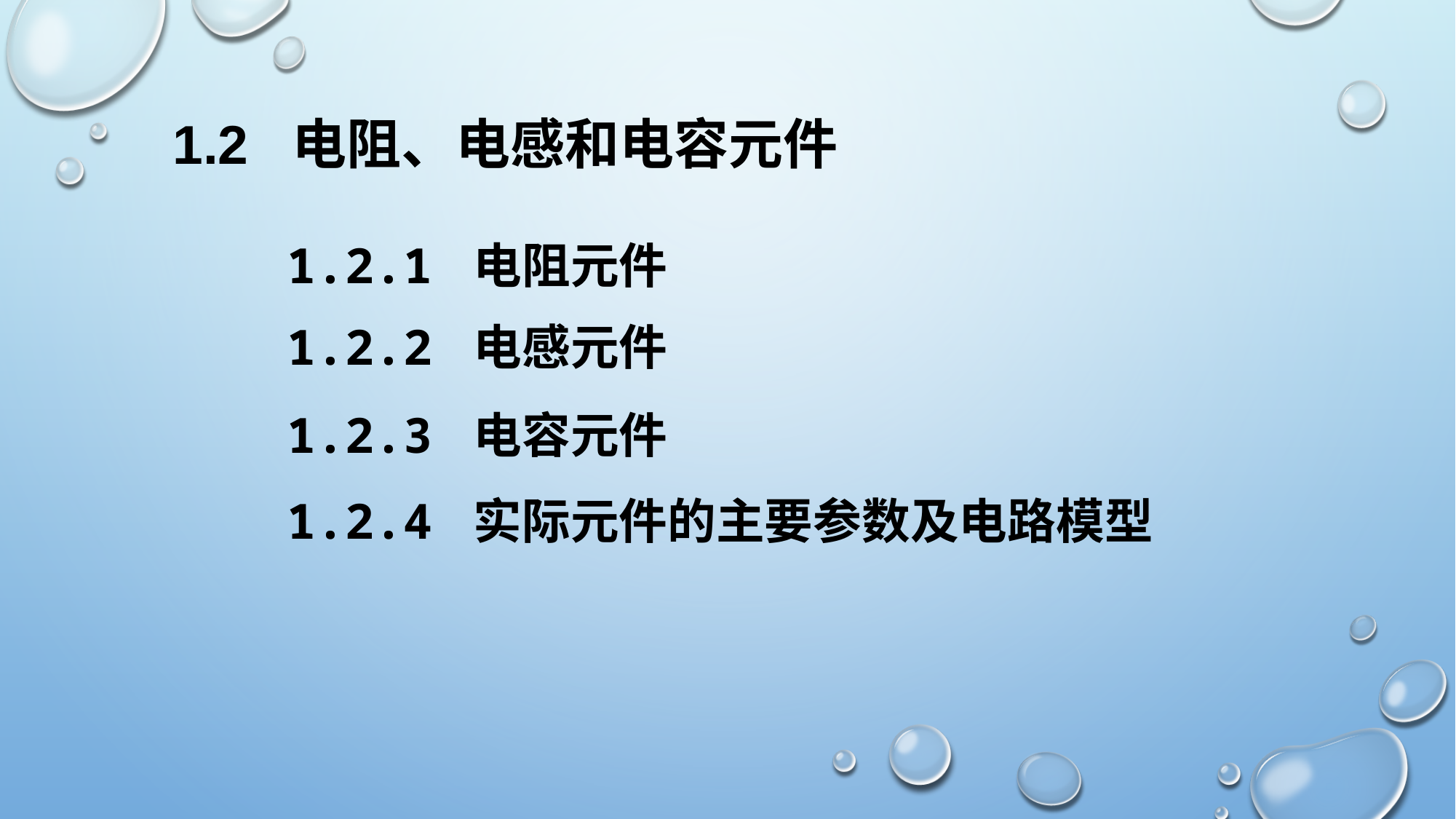

1.2  电阻、电感和电容元件
1.2.1 电阻元件
1.2.2 电感元件
1.2.3 电容元件
1.2.4 实际元件的主要参数及电路模型